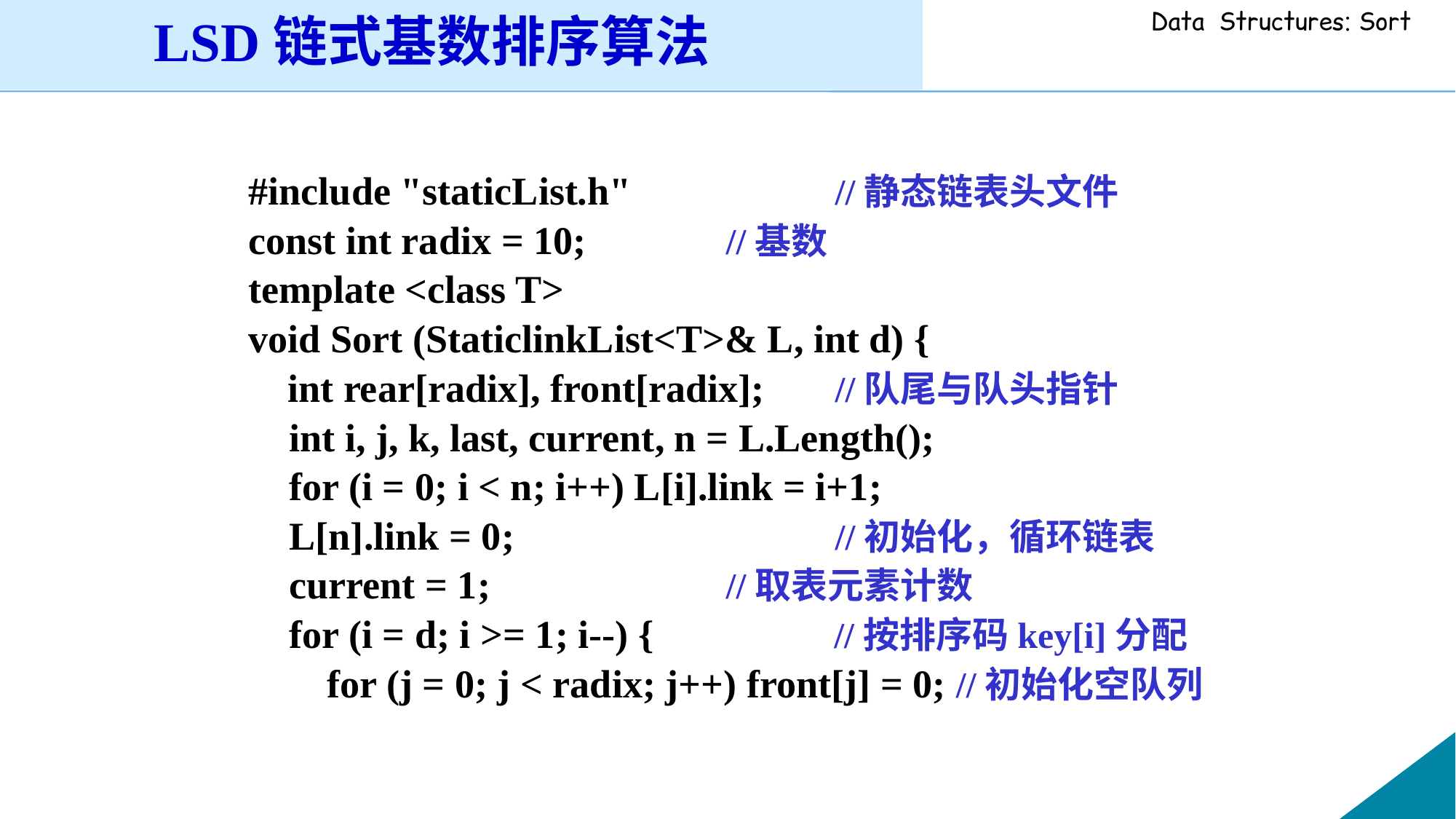

LSD链式基数排序算法
#include "staticList.h"		//静态链表头文件
const int radix = 10;		//基数
template <class T>
void Sort (StaticlinkList<T>& L, int d) {
    int rear[radix], front[radix];	//队尾与队头指针
	int i, j, k, last, current, n = L.Length();
	for (i = 0; i < n; i++) L[i].link = i+1;
	L[n].link = 0;			//初始化，循环链表
	current = 1;			//取表元素计数
	for (i = d; i >= 1; i--) {	           //按排序码key[i]分配
        for (j = 0; j < radix; j++) front[j] = 0; //初始化空队列